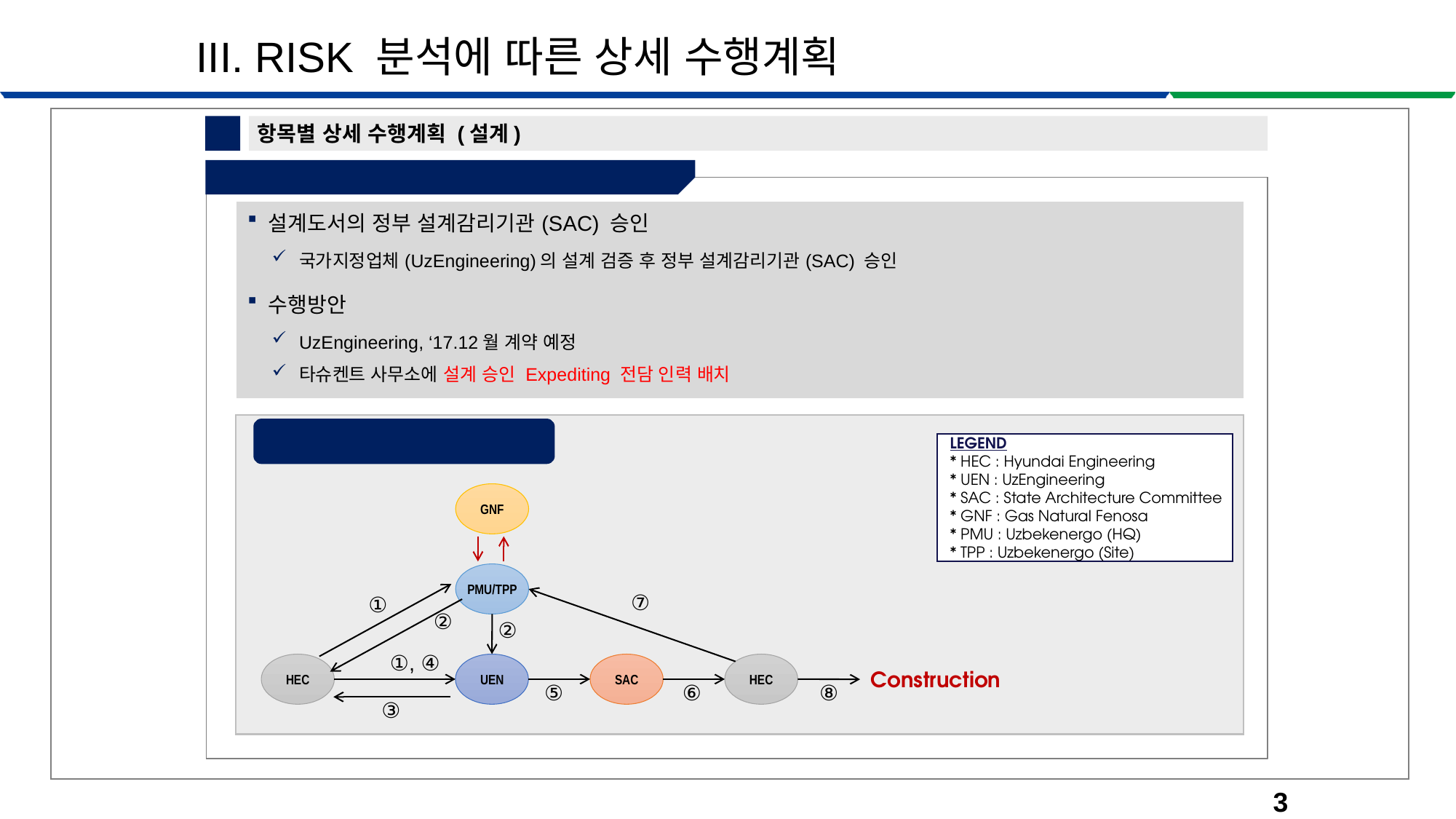

III. RISK 분석에 따른 상세 수행계획
3
항목별 상세 수행계획 (설계)
① 설계감리기관(SAC) 승인

| 설계도서의 정부 설계감리기관(SAC) 승인 국가지정업체(UzEngineering)의 설계 검증 후 정부 설계감리기관(SAC) 승인 수행방안 UzEngineering, ‘17.12월 계약 예정 타슈켄트 사무소에 설계 승인 Expediting 전담 인력 배치 |
| --- |

설계 검증 및 정부승인 업무 흐름도
LEGEND
* HEC : Hyundai Engineering
* UEN : UzEngineering
* SAC : State Architecture Committee
* GNF : Gas Natural Fenosa
* PMU : Uzbekenergo (HQ)
* TPP : Uzbekenergo (Site)
GNF
PMU/TPP
⑦
①
②
②
①, ④
HEC
UEN
SAC
HEC
Construction
⑤
⑥
⑧
③
32